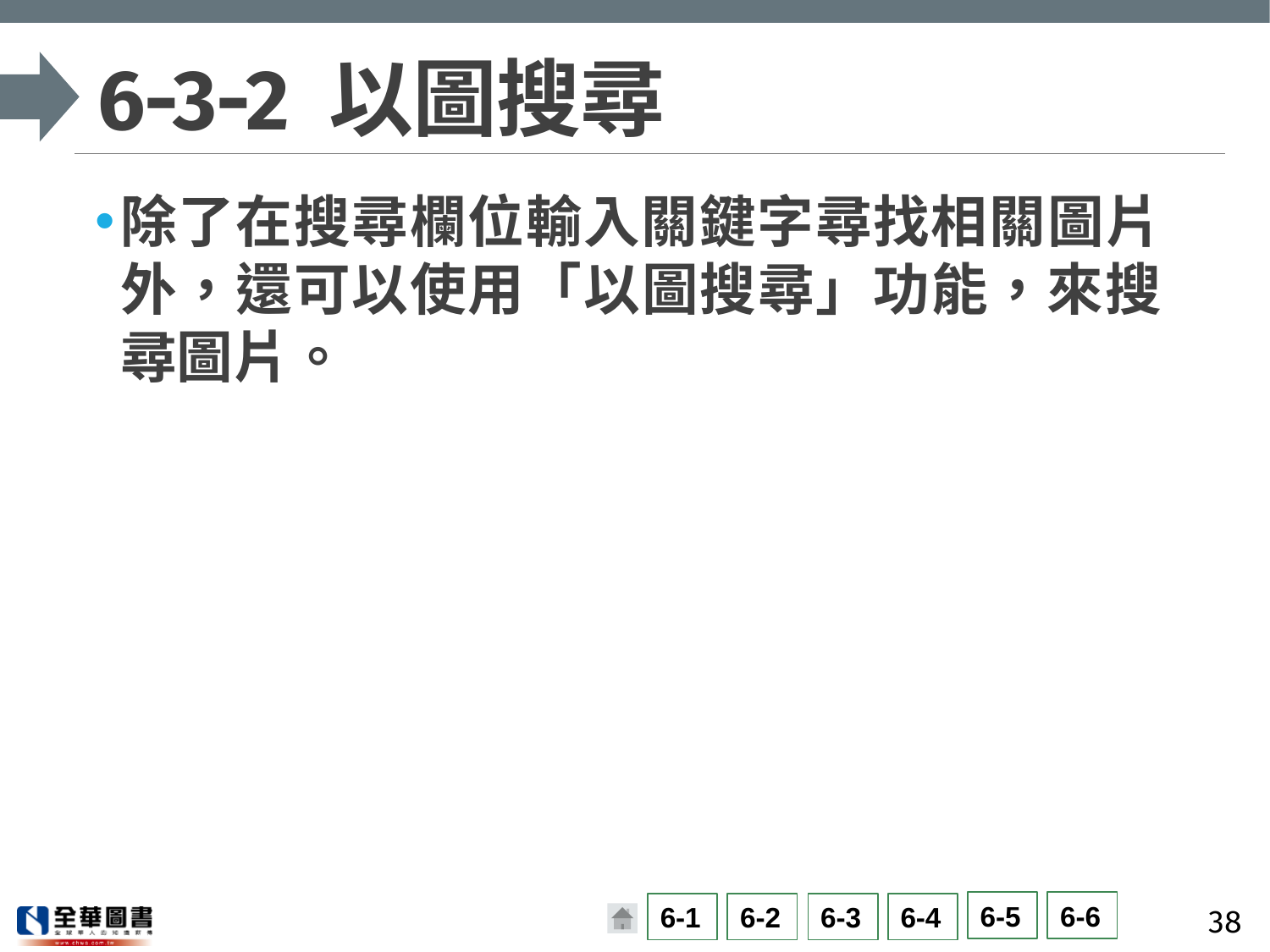

# 6-3-2 以圖搜尋
除了在搜尋欄位輸入關鍵字尋找相關圖片外，還可以使用「以圖搜尋」功能，來搜尋圖片。
38